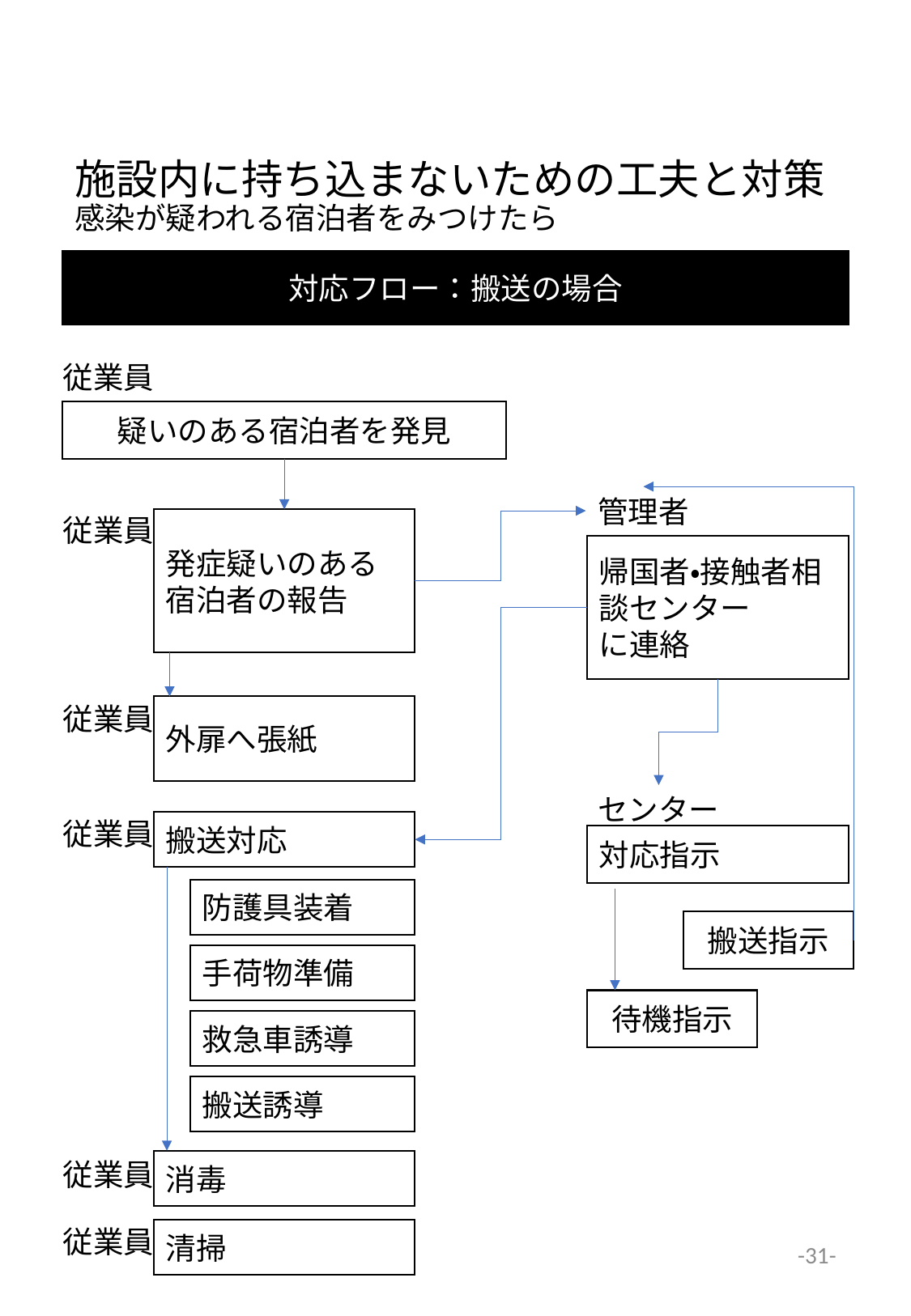

# 施設内に持ち込まないための工夫と対策 感染が疑われる宿泊者をみつけたら
対応フロー：搬送の場合
従業員
疑いのある宿泊者を発見
管理者
従業員
発症疑いのある宿泊者の報告
帰国者・接触者相談センター
に連絡
従業員
外扉へ張紙
センター
従業員
搬送対応
対応指示
防護具装着
搬送指示
手荷物準備
待機指示
救急車誘導
搬送誘導
従業員
消毒
従業員
-31-
清掃